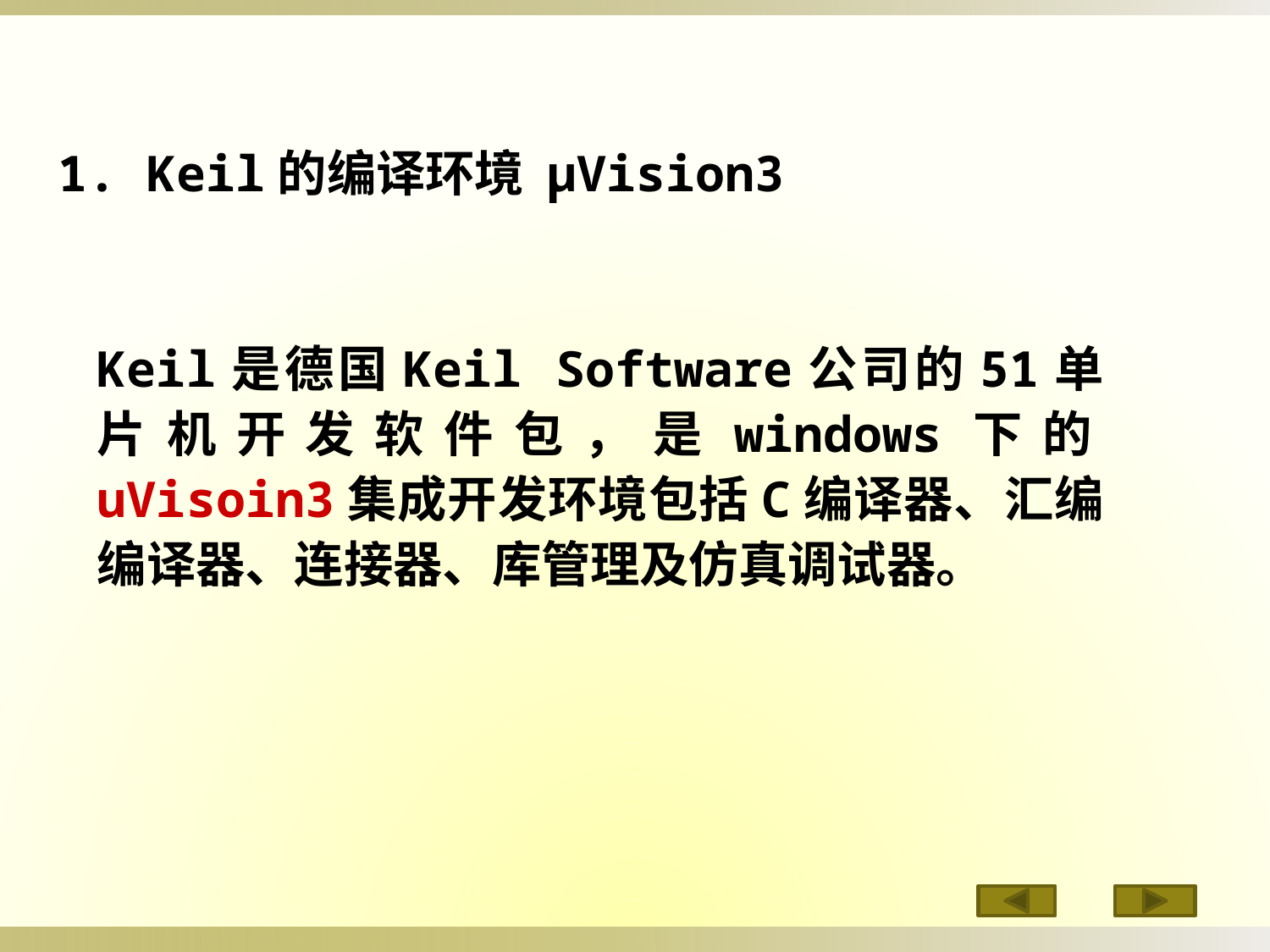

1. Keil的编译环境 μVision3
Keil是德国Keil Software公司的51单片机开发软件包，是windows下的uVisoin3集成开发环境包括C编译器、汇编编译器、连接器、库管理及仿真调试器。